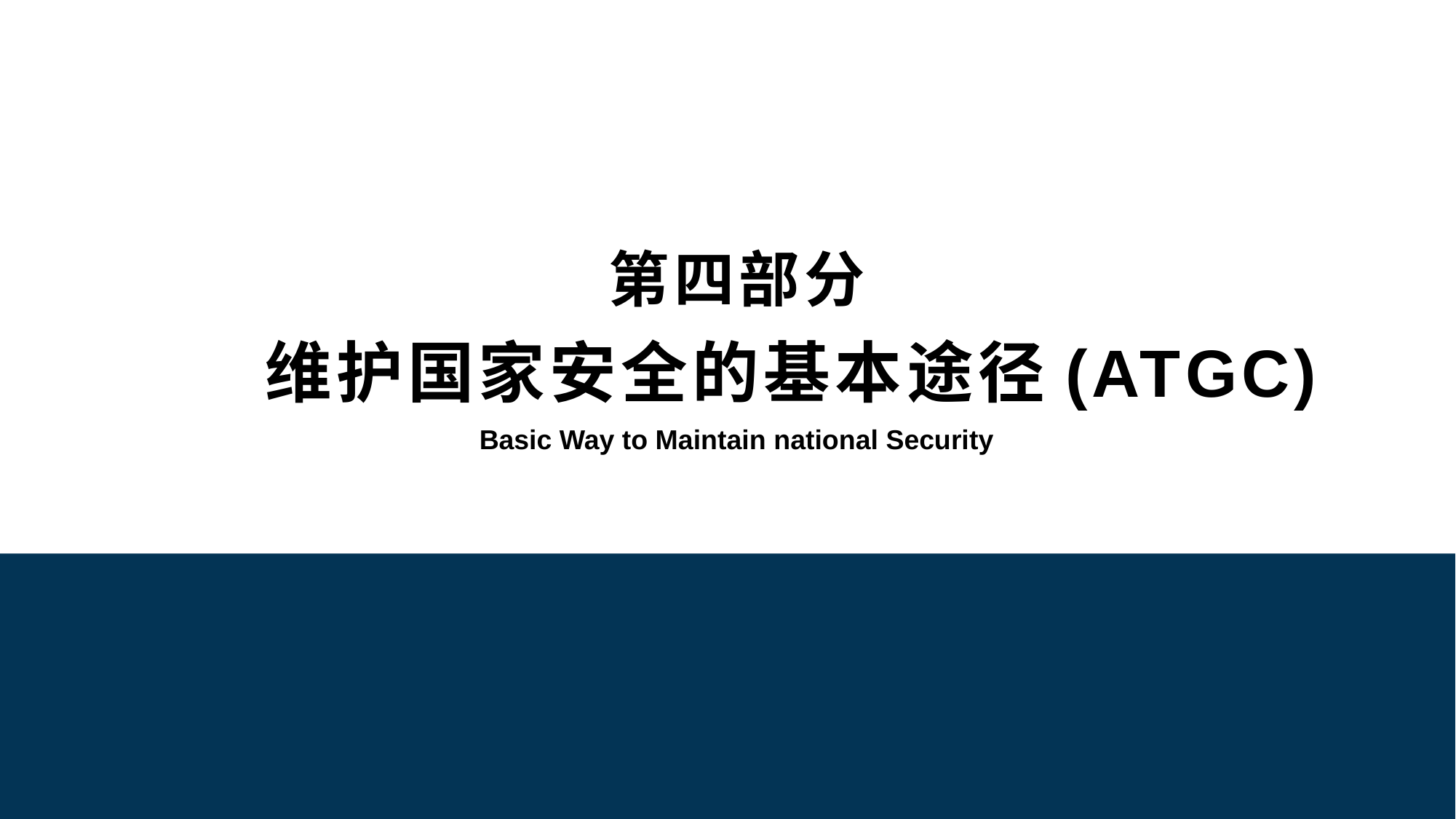

第四部分
维护国家安全的基本途径(ATGC)
Basic Way to Maintain national Security